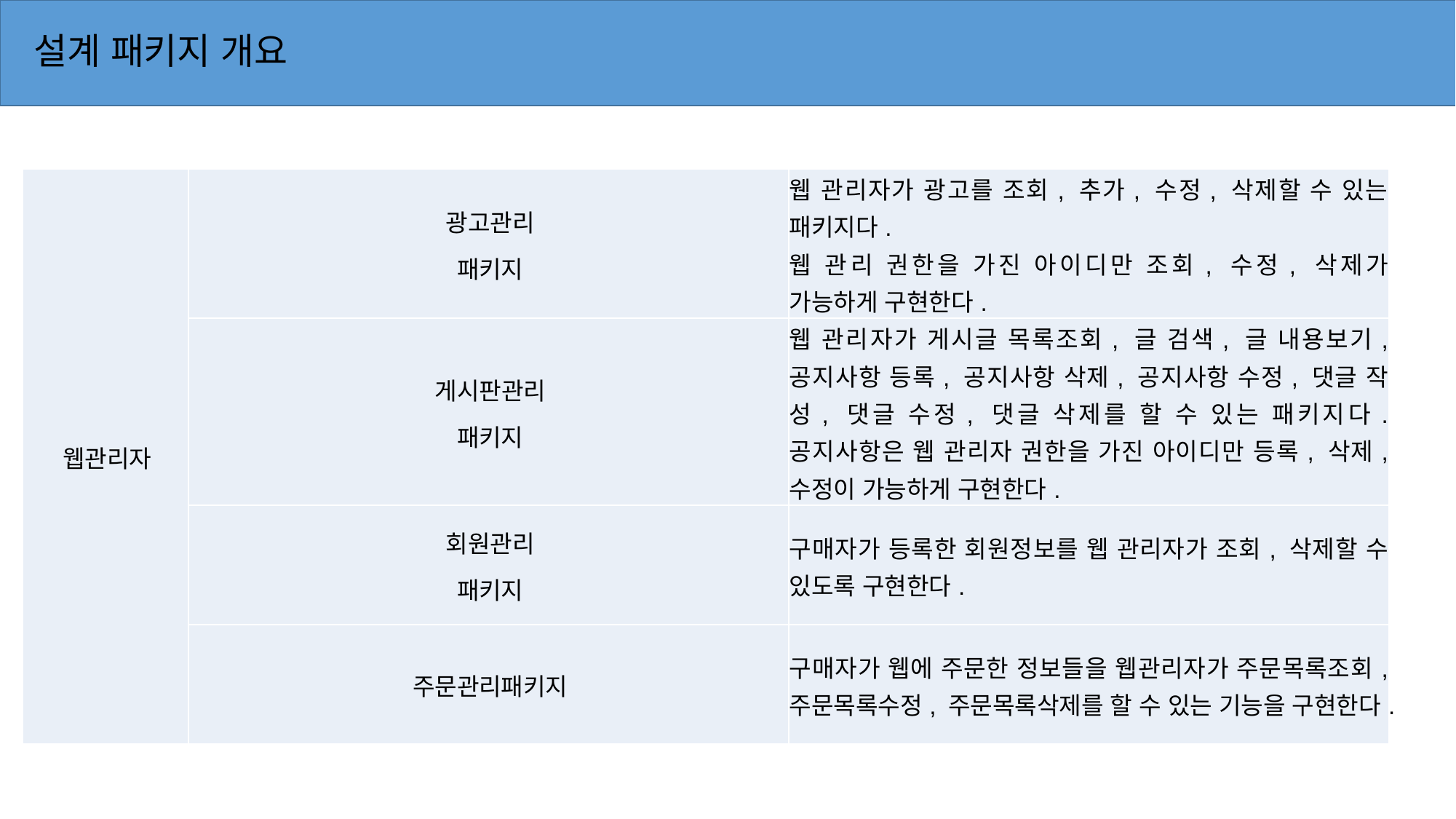

# 설계 패키지 개요
| 웹관리자 | 광고관리 패키지 | 웹 관리자가 광고를 조회, 추가, 수정, 삭제할 수 있는 패키지다. 웹 관리 권한을 가진 아이디만 조회, 수정, 삭제가 가능하게 구현한다. |
| --- | --- | --- |
|  | 게시판관리 패키지 | 웹 관리자가 게시글 목록조회, 글 검색, 글 내용보기, 공지사항 등록, 공지사항 삭제, 공지사항 수정, 댓글 작성, 댓글 수정, 댓글 삭제를 할 수 있는 패키지다. 공지사항은 웹 관리자 권한을 가진 아이디만 등록, 삭제, 수정이 가능하게 구현한다. |
|  | 회원관리 패키지 | 구매자가 등록한 회원정보를 웹 관리자가 조회, 삭제할 수 있도록 구현한다. |
|  | 주문관리패키지 | 구매자가 웹에 주문한 정보들을 웹관리자가 주문목록조회, 주문목록수정, 주문목록삭제를 할 수 있는 기능을 구현한다. |